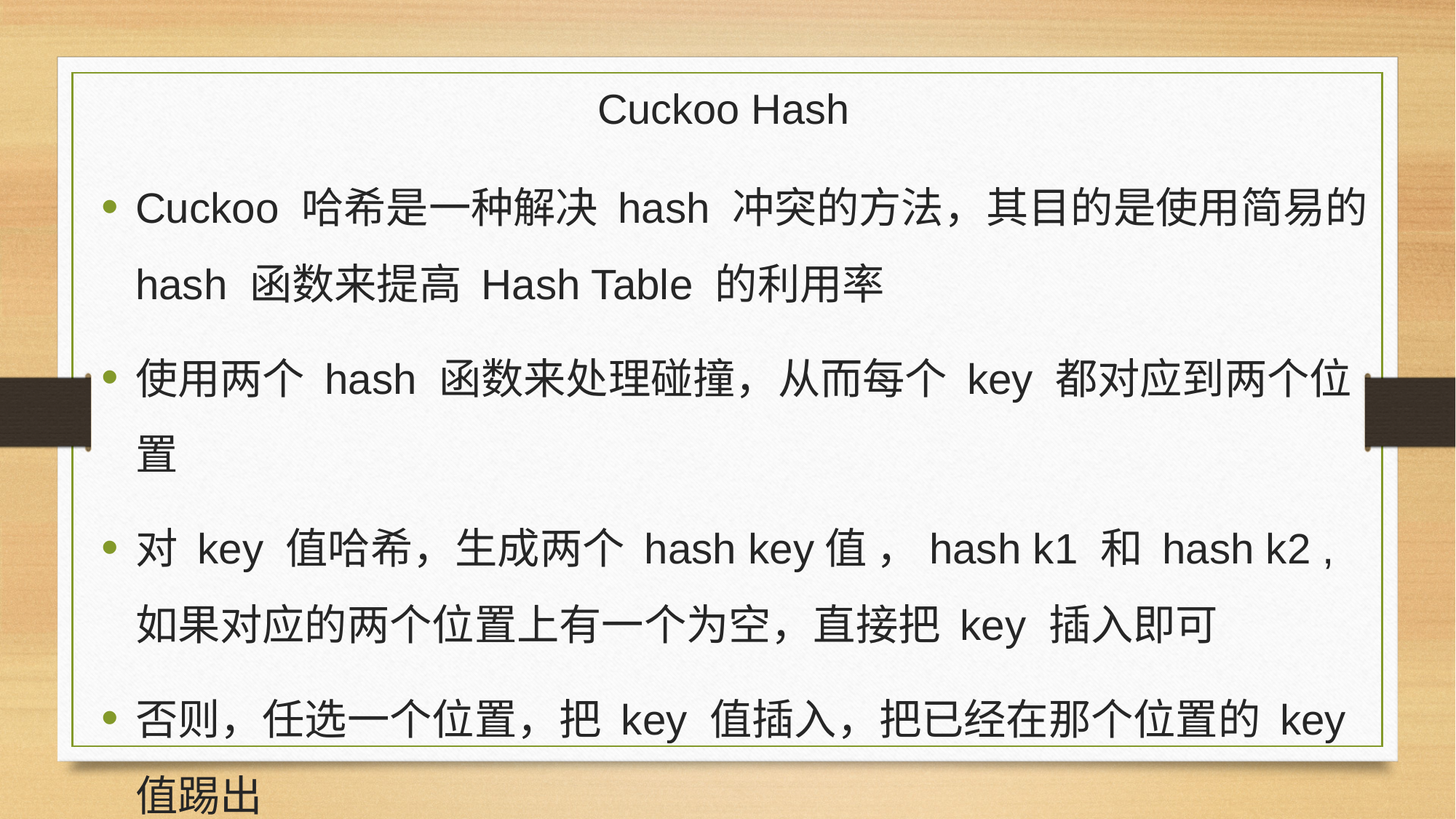

# Cuckoo Hash
Cuckoo 哈希是一种解决 hash 冲突的方法，其目的是使用简易的 hash 函数来提高 Hash Table 的利用率
使用两个 hash 函数来处理碰撞，从而每个 key 都对应到两个位置
对 key 值哈希，生成两个 hash key值 ，hash k1 和 hash k2 ,如果对应的两个位置上有一个为空，直接把 key 插入即可
否则，任选一个位置，把 key 值插入，把已经在那个位置的 key 值踢出